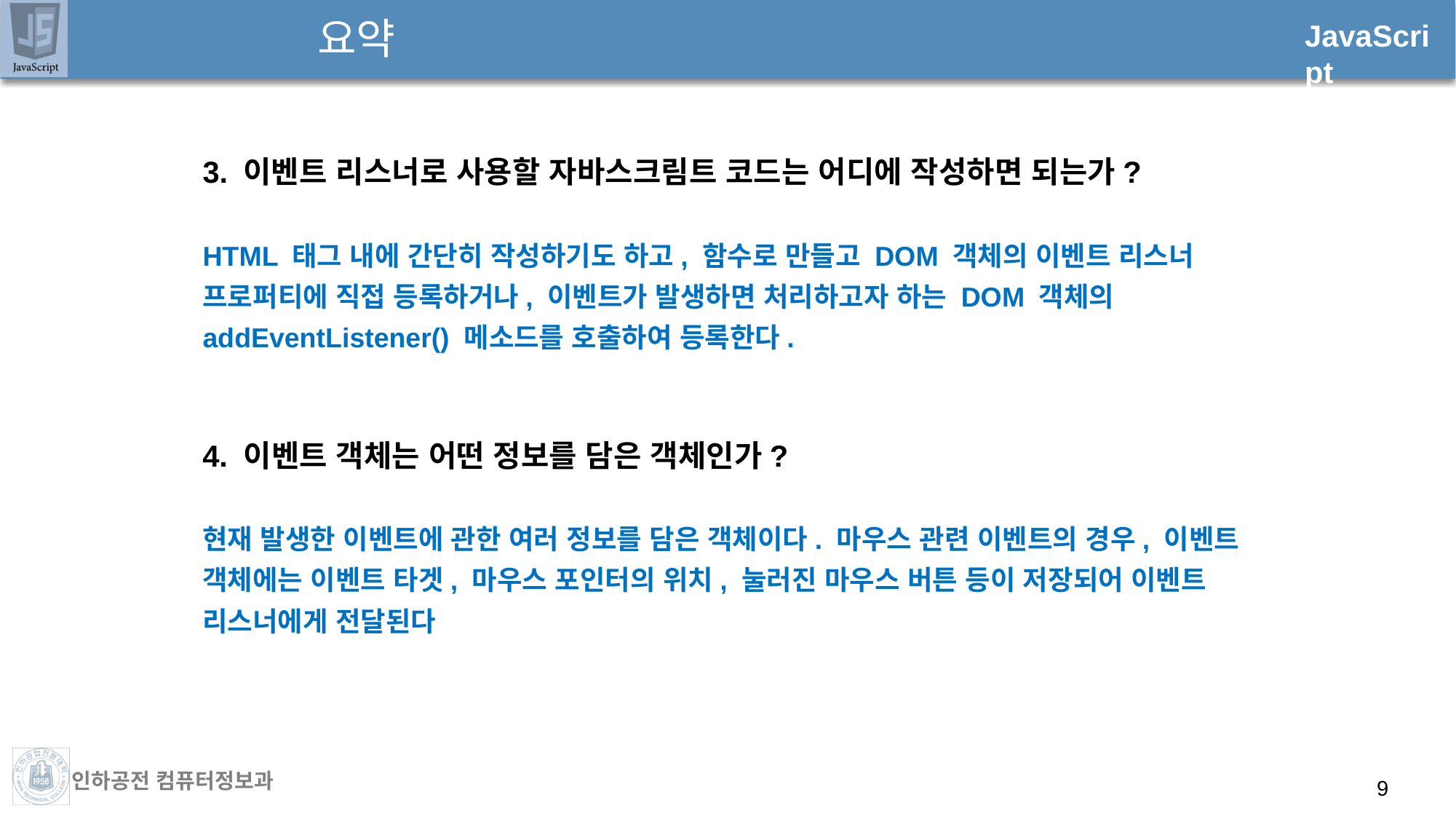

# 요약
3. 이벤트 리스너로 사용할 자바스크림트 코드는 어디에 작성하면 되는가?

HTML 태그 내에 간단히 작성하기도 하고, 함수로 만들고 DOM 객체의 이벤트 리스너 프로퍼티에 직접 등록하거나, 이벤트가 발생하면 처리하고자 하는 DOM 객체의 addEventListener() 메소드를 호출하여 등록한다.
4. 이벤트 객체는 어떤 정보를 담은 객체인가?

현재 발생한 이벤트에 관한 여러 정보를 담은 객체이다. 마우스 관련 이벤트의 경우, 이벤트 객체에는 이벤트 타겟, 마우스 포인터의 위치, 눌러진 마우스 버튼 등이 저장되어 이벤트 리스너에게 전달된다